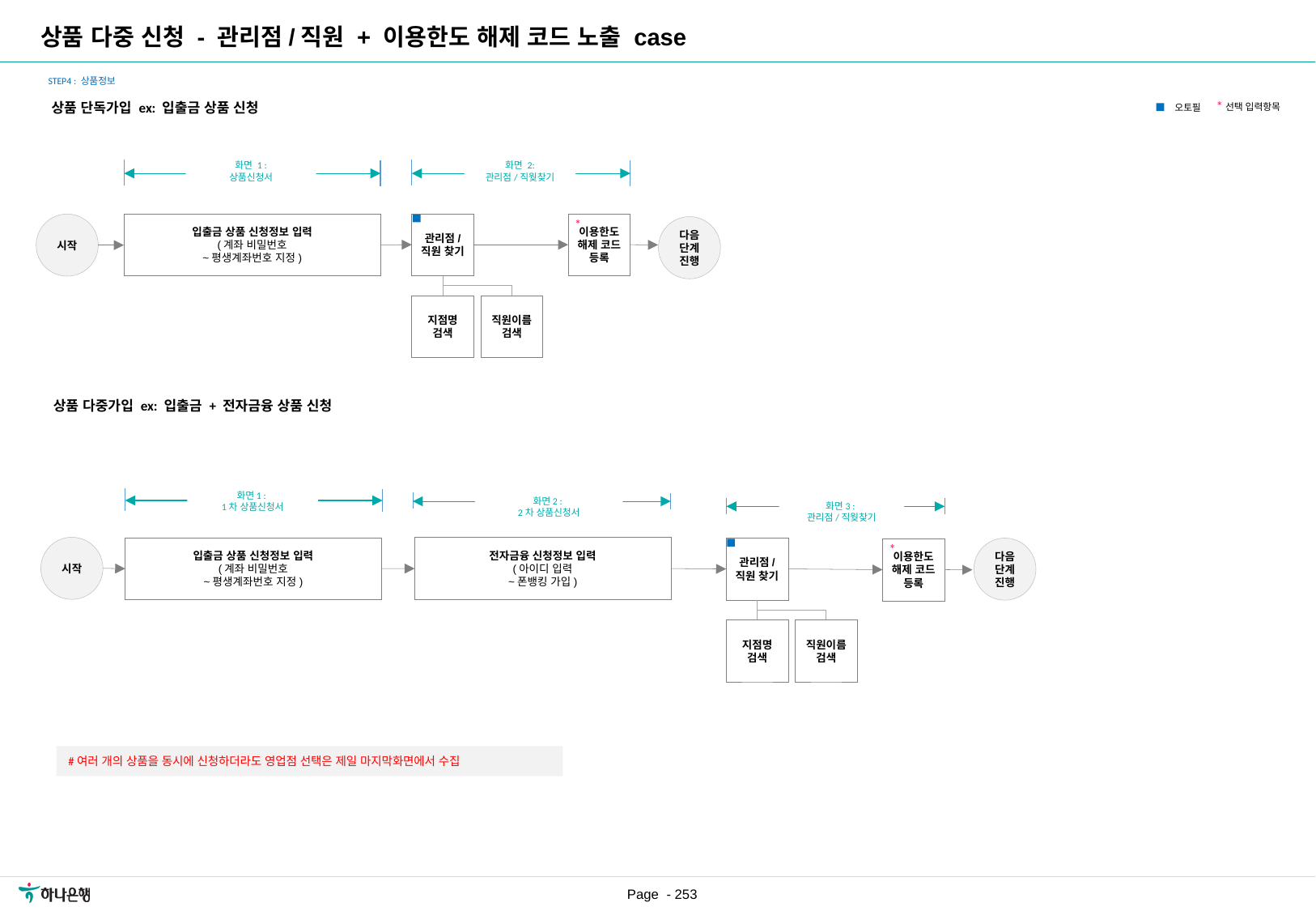

상품 다중 신청 - 관리점/직원 + 이용한도 해제 코드 노출 case
STEP4 : 상품정보
*선택 입력항목
상품 단독가입 ex: 입출금 상품 신청
오토필

화면 1 :
상품신청서
화면 2:
관리점/직웢찾기
*
관리점/
직원 찾기
이용한도
해제 코드
등록
입출금 상품 신청정보 입력
(계좌 비밀번호
~평생계좌번호 지정)
시작

다음
단계
진행
지점명
검색
직원이름
검색
상품 다중가입 ex: 입출금 + 전자금융 상품 신청
화면1 :
1차 상품신청서
화면2 :
2차 상품신청서
화면3 :
관리점/직웢찾기
*
시작
전자금융 신청정보 입력
(아이디 입력
~폰뱅킹 가입)
입출금 상품 신청정보 입력
(계좌 비밀번호
~평생계좌번호 지정)
관리점/
직원 찾기
다음
단계
진행
이용한도
해제 코드
등록

지점명
검색
직원이름
검색
#여러 개의 상품을 동시에 신청하더라도 영업점 선택은 제일 마지막화면에서 수집